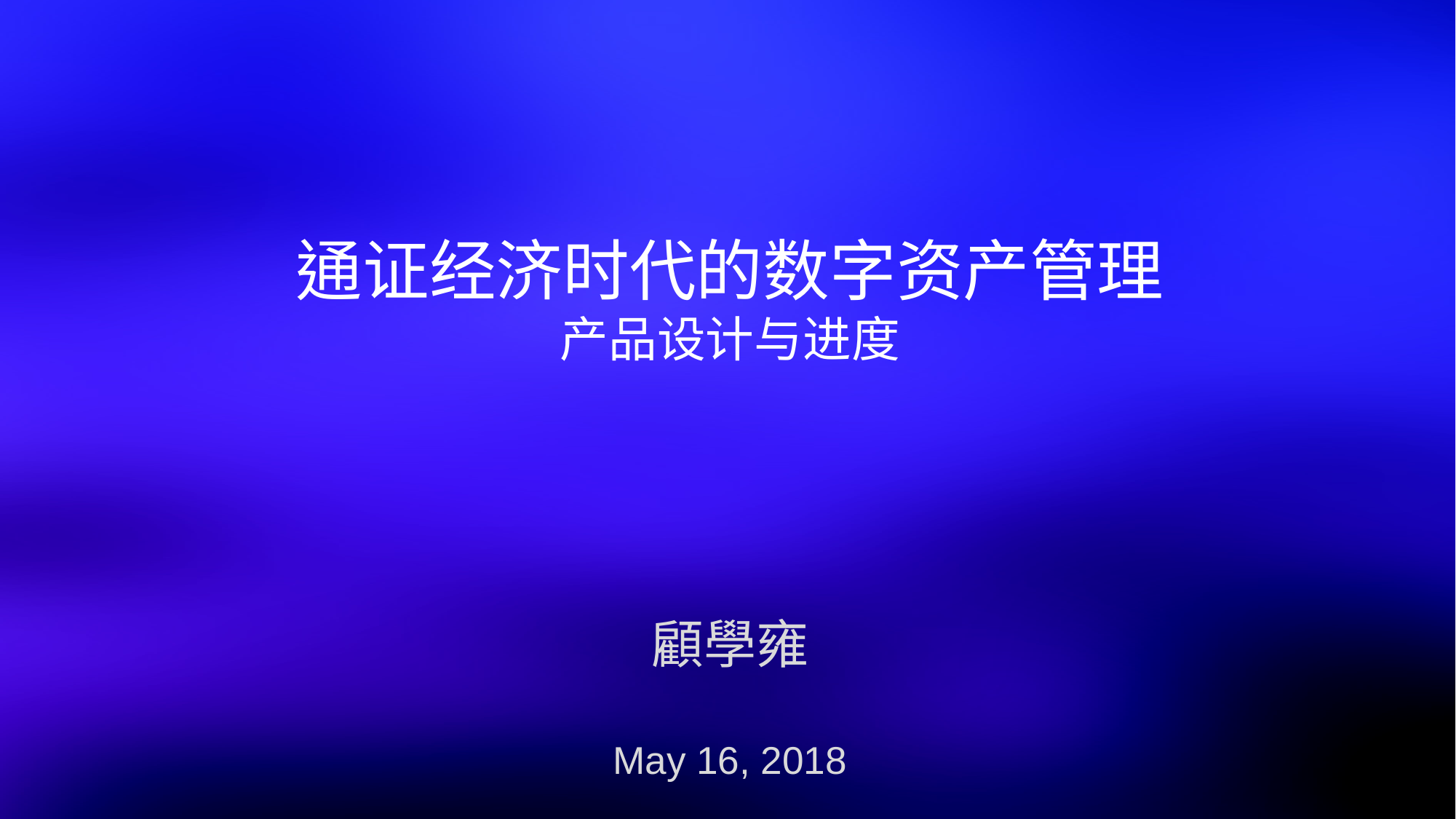

# 通证经济时代的数字资产管理 产品设计与进度
顧學雍

May 16, 2018